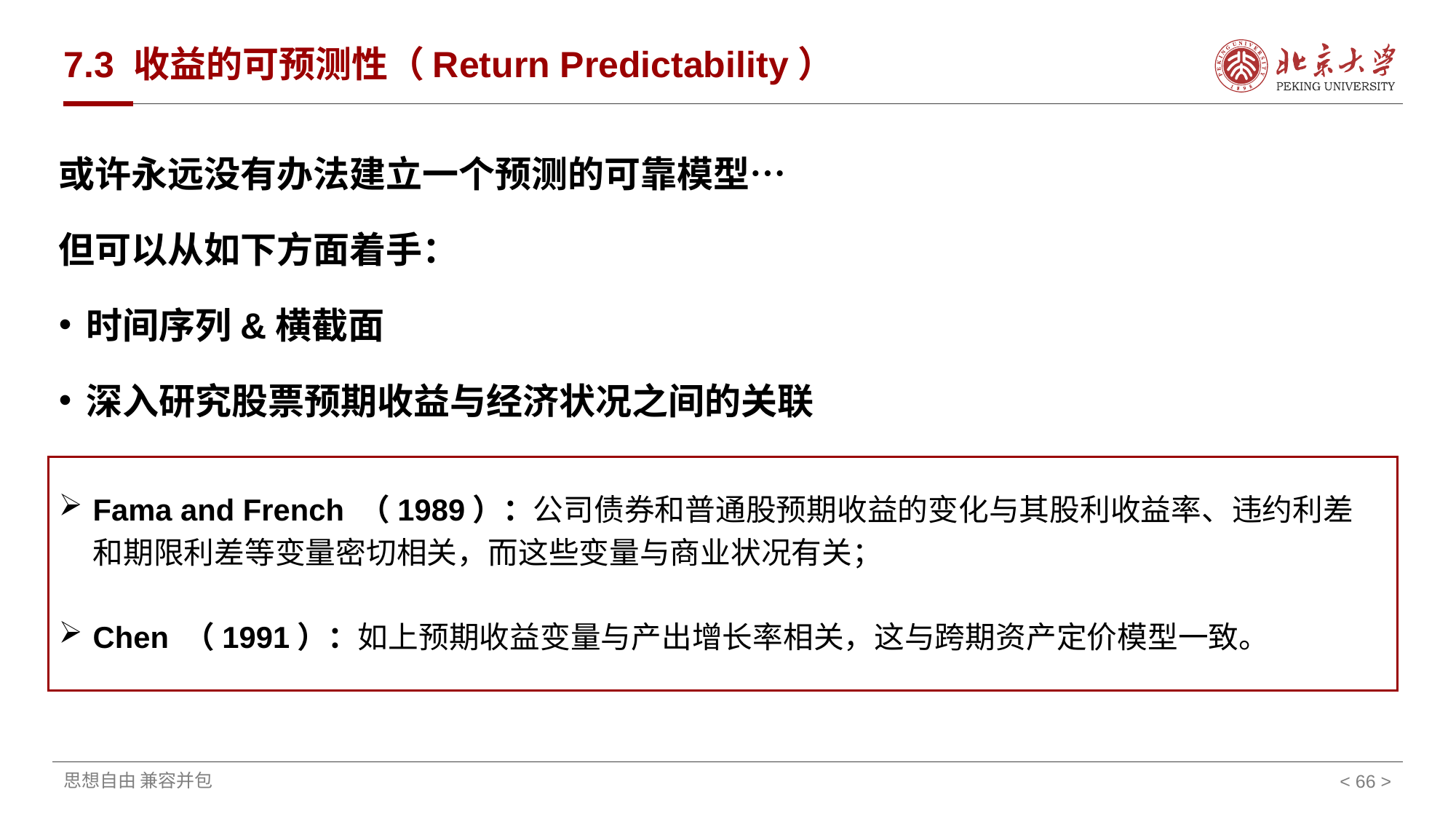

# 7.3 收益的可预测性（Return Predictability）
或许永远没有办法建立一个预测的可靠模型…
但可以从如下方面着手：
时间序列&横截面
深入研究股票预期收益与经济状况之间的关联

Fama and French （1989）：公司债券和普通股预期收益的变化与其股利收益率、违约利差和期限利差等变量密切相关，而这些变量与商业状况有关；

Chen （1991）：如上预期收益变量与产出增长率相关，这与跨期资产定价模型一致。
< 66 >